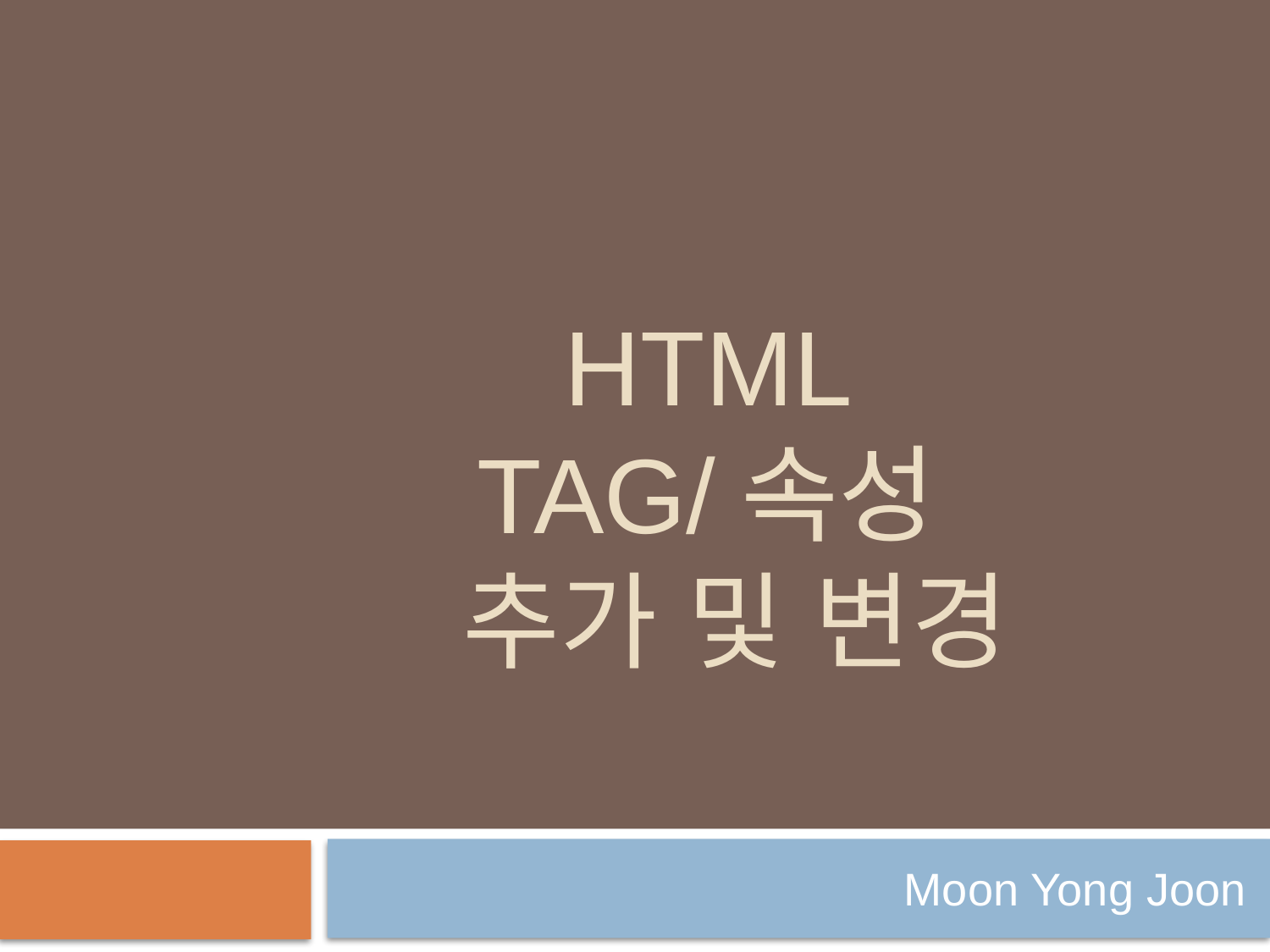

# Html tag/속성 추가 및 변경
Moon Yong Joon